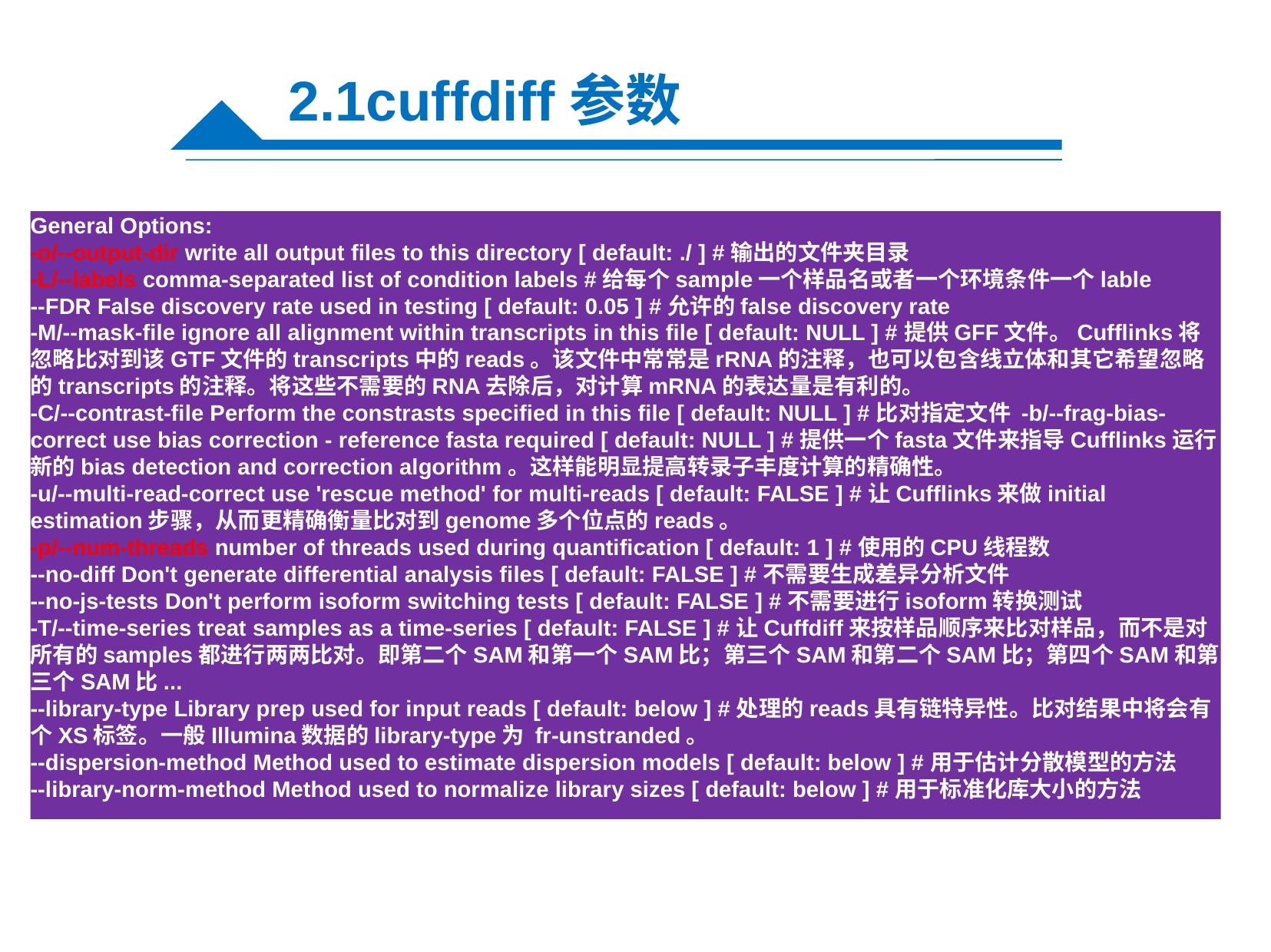

2.1cuffdiff参数

General Options:
-o/--output-dir write all output files to this directory [ default: ./ ] #输出的文件夹目录
-L/--labels comma-separated list of condition labels #给每个sample一个样品名或者一个环境条件一个lable
--FDR False discovery rate used in testing [ default: 0.05 ] #允许的false discovery rate
-M/--mask-file ignore all alignment within transcripts in this file [ default: NULL ] #提供GFF文件。Cufflinks将忽略比对到该GTF文件的transcripts中的reads。该文件中常常是rRNA的注释，也可以包含线立体和其它希望忽略的transcripts的注释。将这些不需要的RNA去除后，对计算mRNA的表达量是有利的。
-C/--contrast-file Perform the constrasts specified in this file [ default: NULL ] #比对指定文件 -b/--frag-bias-correct use bias correction - reference fasta required [ default: NULL ] #提供一个fasta文件来指导Cufflinks运行新的bias detection and correction algorithm。这样能明显提高转录子丰度计算的精确性。
-u/--multi-read-correct use 'rescue method' for multi-reads [ default: FALSE ] #让Cufflinks来做initial estimation步骤，从而更精确衡量比对到genome多个位点的reads。
-p/--num-threads number of threads used during quantification [ default: 1 ] #使用的CPU线程数
--no-diff Don't generate differential analysis files [ default: FALSE ] #不需要生成差异分析文件
--no-js-tests Don't perform isoform switching tests [ default: FALSE ] #不需要进行isoform转换测试
-T/--time-series treat samples as a time-series [ default: FALSE ] #让Cuffdiff来按样品顺序来比对样品，而不是对所有的samples都进行两两比对。即第二个SAM和第一个SAM比；第三个SAM和第二个SAM比；第四个SAM和第三个SAM比...
--library-type Library prep used for input reads [ default: below ] #处理的reads具有链特异性。比对结果中将会有个XS标签。一般Illumina数据的library-type为 fr-unstranded。
--dispersion-method Method used to estimate dispersion models [ default: below ] #用于估计分散模型的方法
--library-norm-method Method used to normalize library sizes [ default: below ] #用于标准化库大小的方法